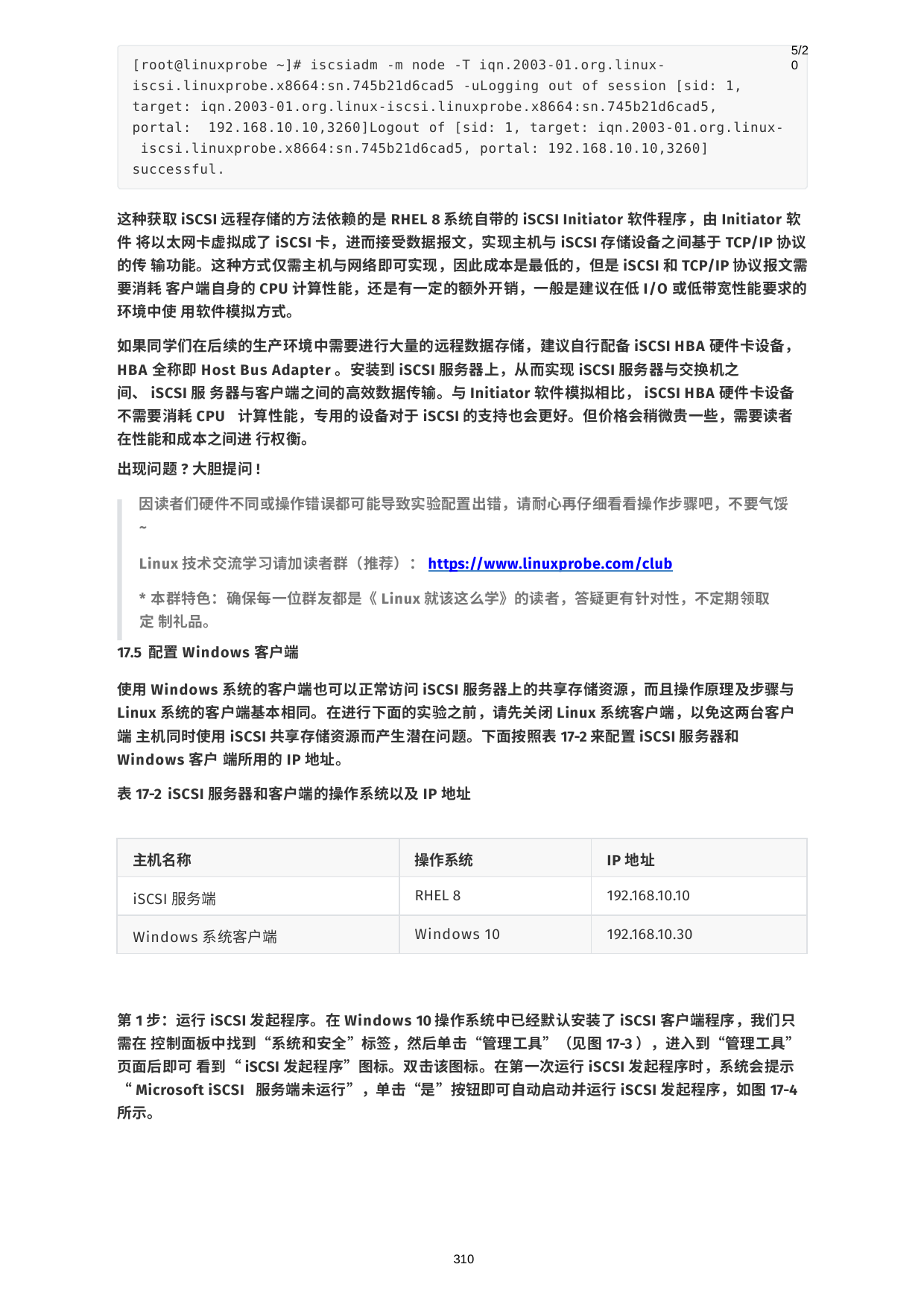

5/20

[root@linuxprobe ~]# iscsiadm -m node -T iqn.2003-01.org.linux-  iscsi.linuxprobe.x8664:sn.745b21d6cad5 -uLogging out of session [sid: 1,  target: iqn.2003-01.org.linux-iscsi.linuxprobe.x8664:sn.745b21d6cad5, portal:  192.168.10.10,3260]Logout of [sid: 1, target: iqn.2003-01.org.linux-  iscsi.linuxprobe.x8664:sn.745b21d6cad5, portal: 192.168.10.10,3260]  successful.
这种获取iSCSI远程存储的方法依赖的是RHEL 8系统自带的iSCSI Initiator软件程序，由Initiator软件 将以太网卡虚拟成了iSCSI卡，进而接受数据报文，实现主机与iSCSI存储设备之间基于TCP/IP协议的传 输功能。这种方式仅需主机与网络即可实现，因此成本是最低的，但是iSCSI和TCP/IP协议报文需要消耗 客户端自身的CPU计算性能，还是有一定的额外开销，一般是建议在低I/O或低带宽性能要求的环境中使 用软件模拟方式。
如果同学们在后续的生产环境中需要进行大量的远程数据存储，建议自行配备iSCSI HBA硬件卡设备，  HBA全称即Host Bus Adapter。安装到iSCSI服务器上，从而实现iSCSI服务器与交换机之间、iSCSI服 务器与客户端之间的高效数据传输。与Initiator软件模拟相比，iSCSI HBA硬件卡设备不需要消耗CPU  计算性能，专用的设备对于iSCSI的支持也会更好。但价格会稍微贵一些，需要读者在性能和成本之间进 行权衡。

出现问题?大胆提问!
因读者们硬件不同或操作错误都可能导致实验配置出错，请耐心再仔细看看操作步骤吧，不要气馁
~

Linux技术交流学习请加读者群（推荐）：https://www.linuxprobe.com/club
*本群特色：确保每一位群友都是《Linux就该这么学》的读者，答疑更有针对性，不定期领取定 制礼品。

17.5 配置Windows客户端
使用Windows系统的客户端也可以正常访问iSCSI服务器上的共享存储资源，而且操作原理及步骤与 Linux系统的客户端基本相同。在进行下面的实验之前，请先关闭Linux系统客户端，以免这两台客户端 主机同时使用iSCSI共享存储资源而产生潜在问题。下面按照表17-2来配置iSCSI服务器和Windows客户 端所用的IP地址。
表17-2 iSCSI服务器和客户端的操作系统以及IP地址

| 主机名称 | 操作系统 | IP地址 |
| --- | --- | --- |
| iSCSI服务端 | RHEL 8 | 192.168.10.10 |
| Windows系统客户端 | Windows 10 | 192.168.10.30 |
第1步：运行iSCSI发起程序。在Windows 10操作系统中已经默认安装了iSCSI客户端程序，我们只需在 控制面板中找到“系统和安全”标签，然后单击“管理工具”（见图17-3），进入到“管理工具”页面后即可 看到“iSCSI发起程序”图标。双击该图标。在第一次运行iSCSI发起程序时，系统会提示“Microsoft iSCSI  服务端未运行”，单击“是”按钮即可自动启动并运行iSCSI发起程序，如图17-4所示。
310